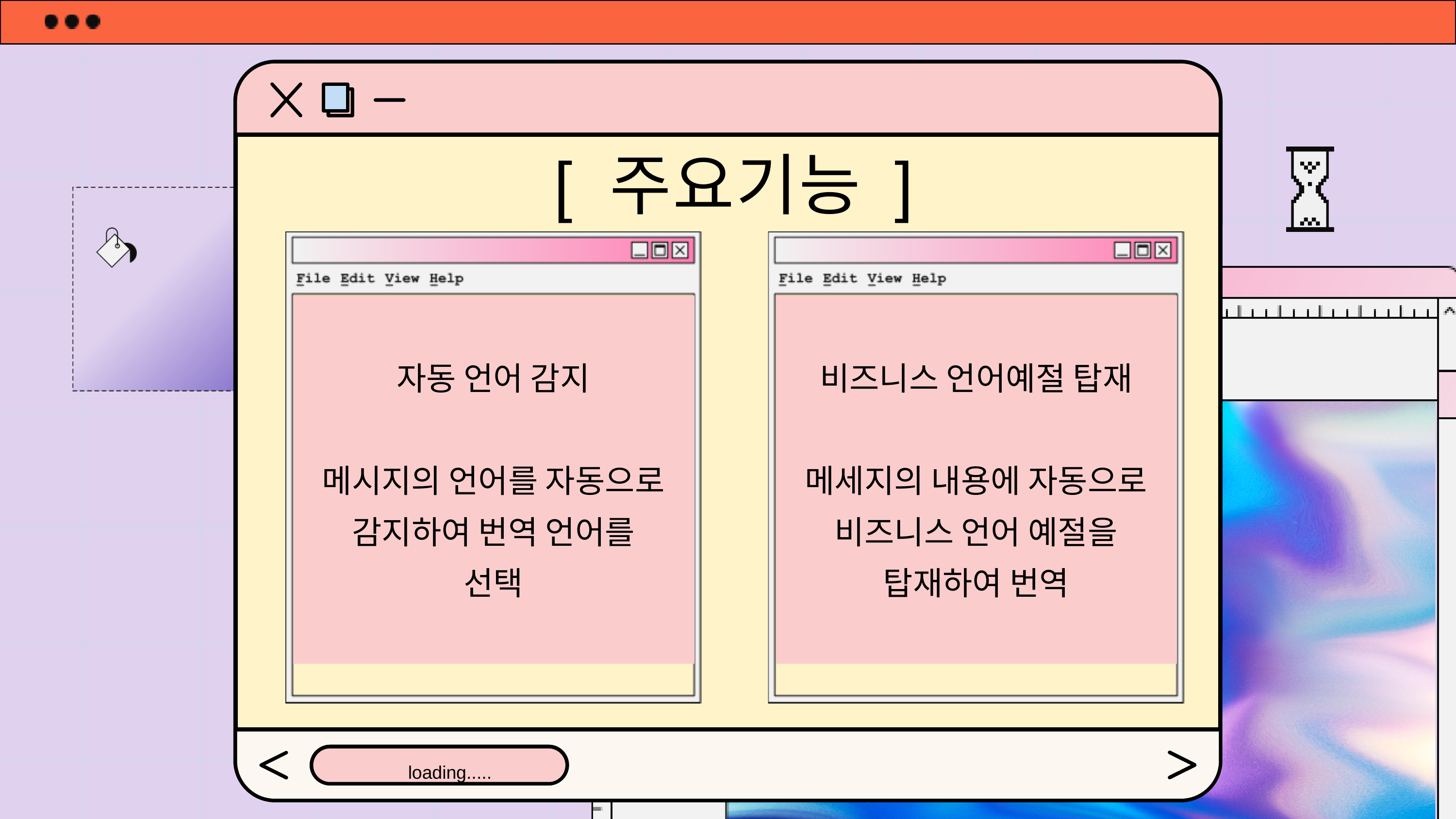

[ 주요기능 ]

자동 언어 감지

메시지의 언어를 자동으로 감지하여 번역 언어를 선택
비즈니스 언어예절 탑재

메세지의 내용에 자동으로 비즈니스 언어 예절을 탑재하여 번역
loading.....